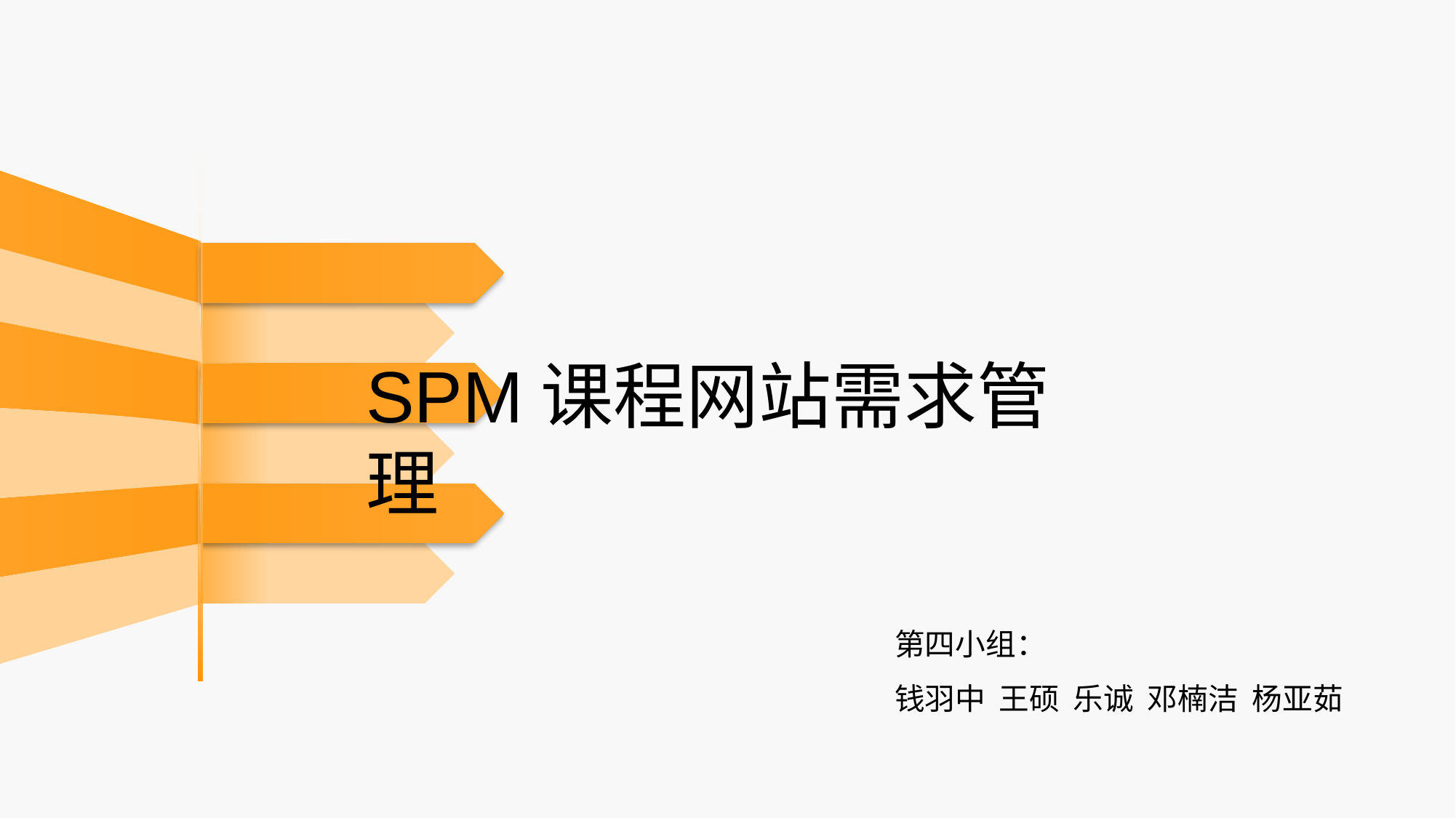

SPM课程网站需求管理
第四小组：
钱羽中  王硕  乐诚  邓楠洁  杨亚茹